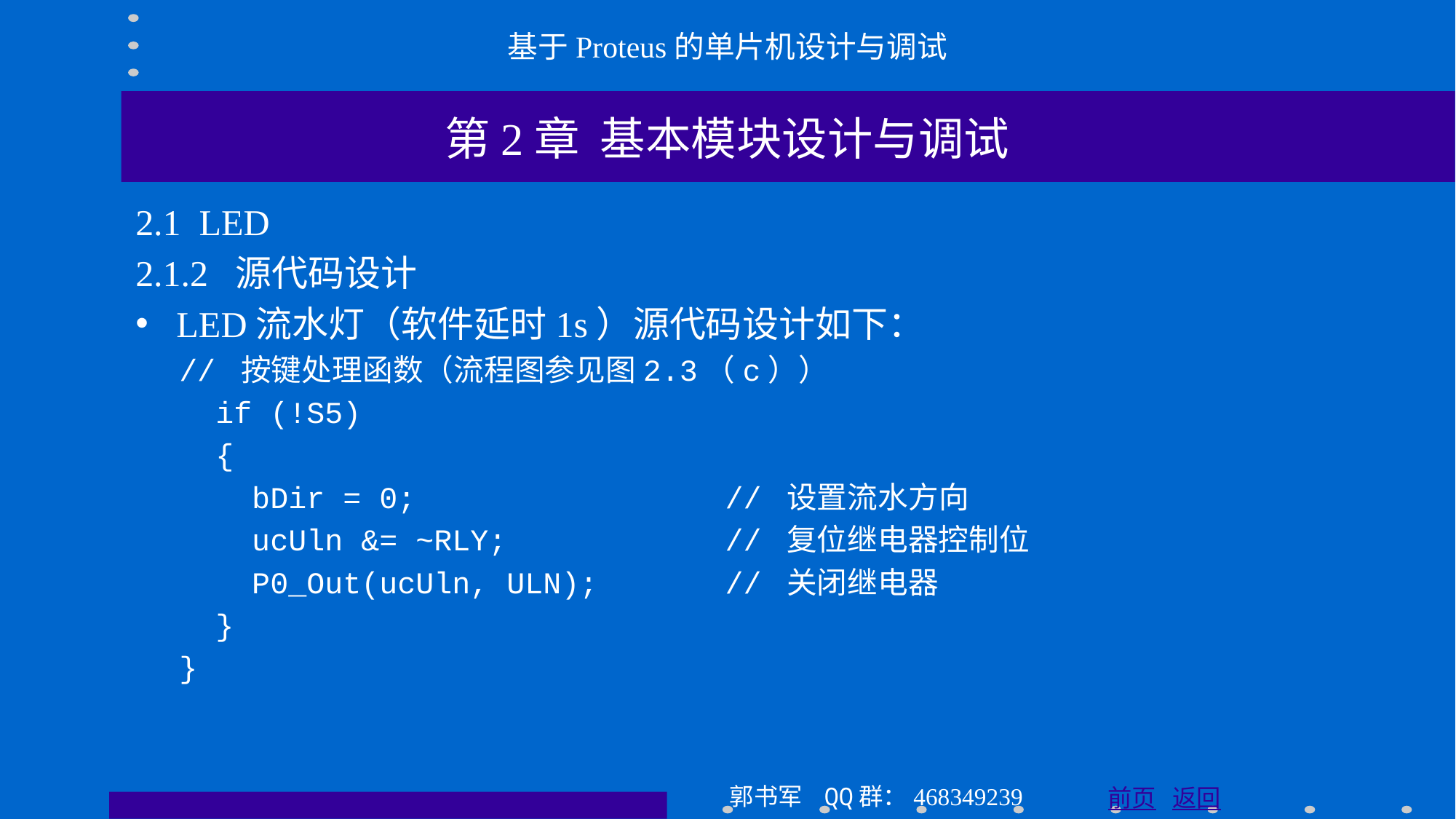

基于Proteus的单片机设计与调试
第2章  基本模块设计与调试
2.1  LED
2.1.2  源代码设计
LED流水灯（软件延时1s）源代码设计如下：
// 按键处理函数（流程图参见图2.3（c））
  if (!S5)
  {
    bDir = 0;                 // 设置流水方向
    ucUln &= ~RLY;            // 复位继电器控制位
    P0_Out(ucUln, ULN);       // 关闭继电器
  }
}

郭书军   QQ群：468349239
前页   返回